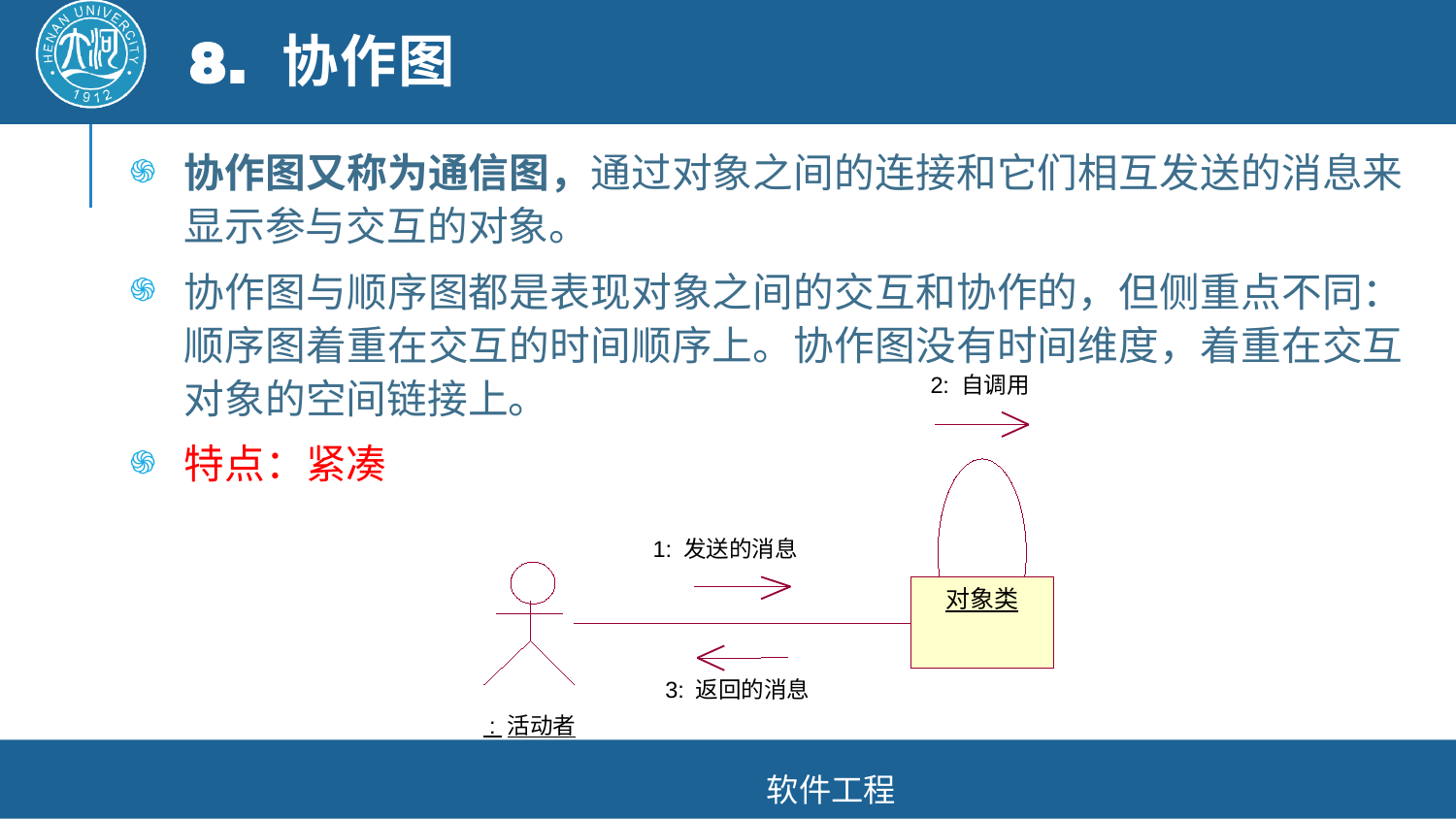

# 8. 协作图
协作图又称为通信图，通过对象之间的连接和它们相互发送的消息来显示参与交互的对象。
协作图与顺序图都是表现对象之间的交互和协作的，但侧重点不同：顺序图着重在交互的时间顺序上。协作图没有时间维度，着重在交互对象的空间链接上。
特点：紧凑

2: 自调用

1: 发送的消息

对象类

3: 返回的消息
 : 活动者

软件工程
78